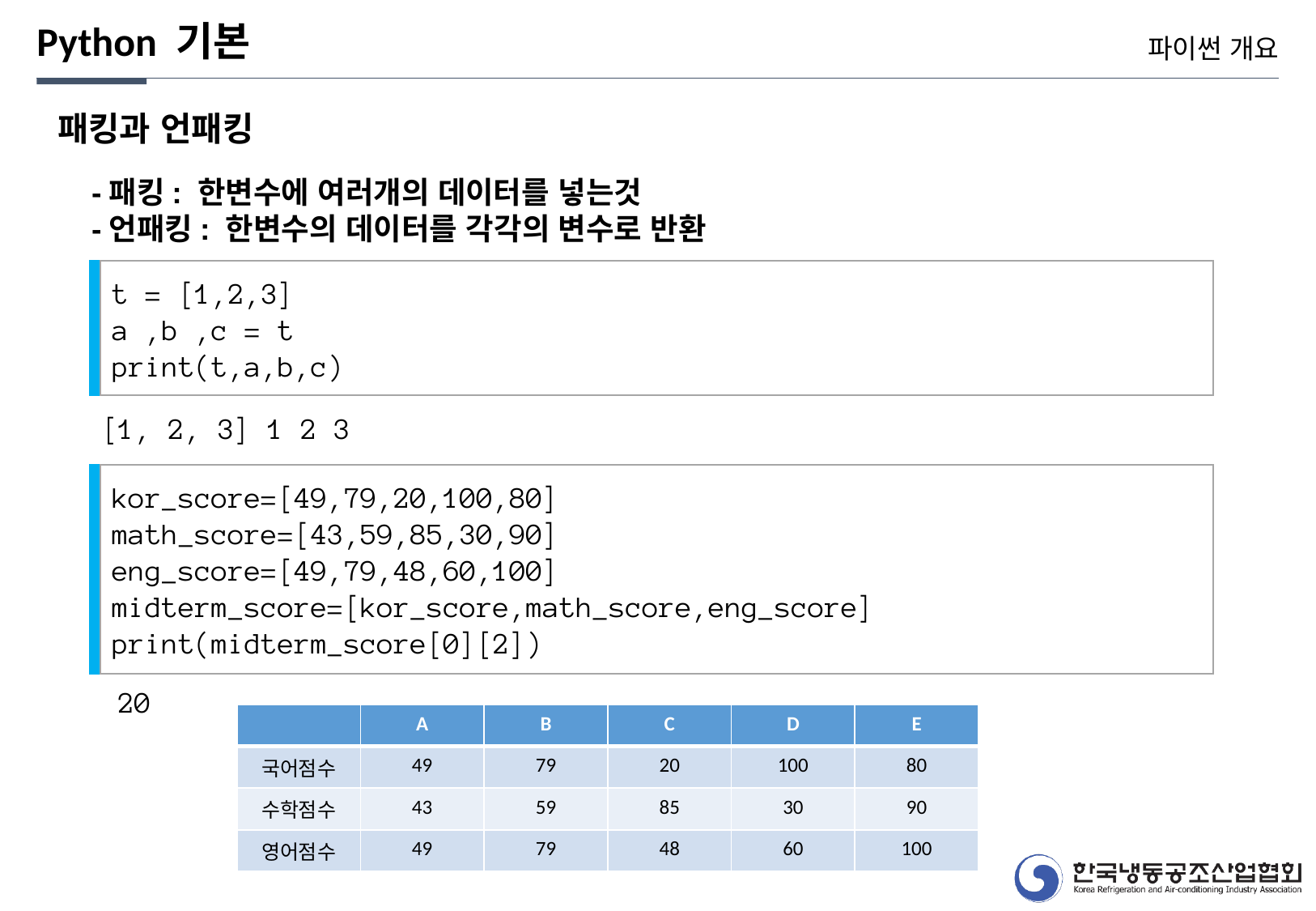

Python 기본
파이썬 개요
패킹과 언패킹
-패킹: 한변수에 여러개의 데이터를 넣는것
-언패킹: 한변수의 데이터를 각각의 변수로 반환

t = [1,2,3]
a ,b ,c = t
print(t,a,b,c)
[1, 2, 3] 1 2 3

kor_score=[49,79,20,100,80]
math_score=[43,59,85,30,90]
eng_score=[49,79,48,60,100]
midterm_score=[kor_score,math_score,eng_score]
print(midterm_score[0][2])
20
|  | A | B | C | D | E |
| --- | --- | --- | --- | --- | --- |
| 국어점수 | 49 | 79 | 20 | 100 | 80 |
| 수학점수 | 43 | 59 | 85 | 30 | 90 |
| 영어점수 | 49 | 79 | 48 | 60 | 100 |